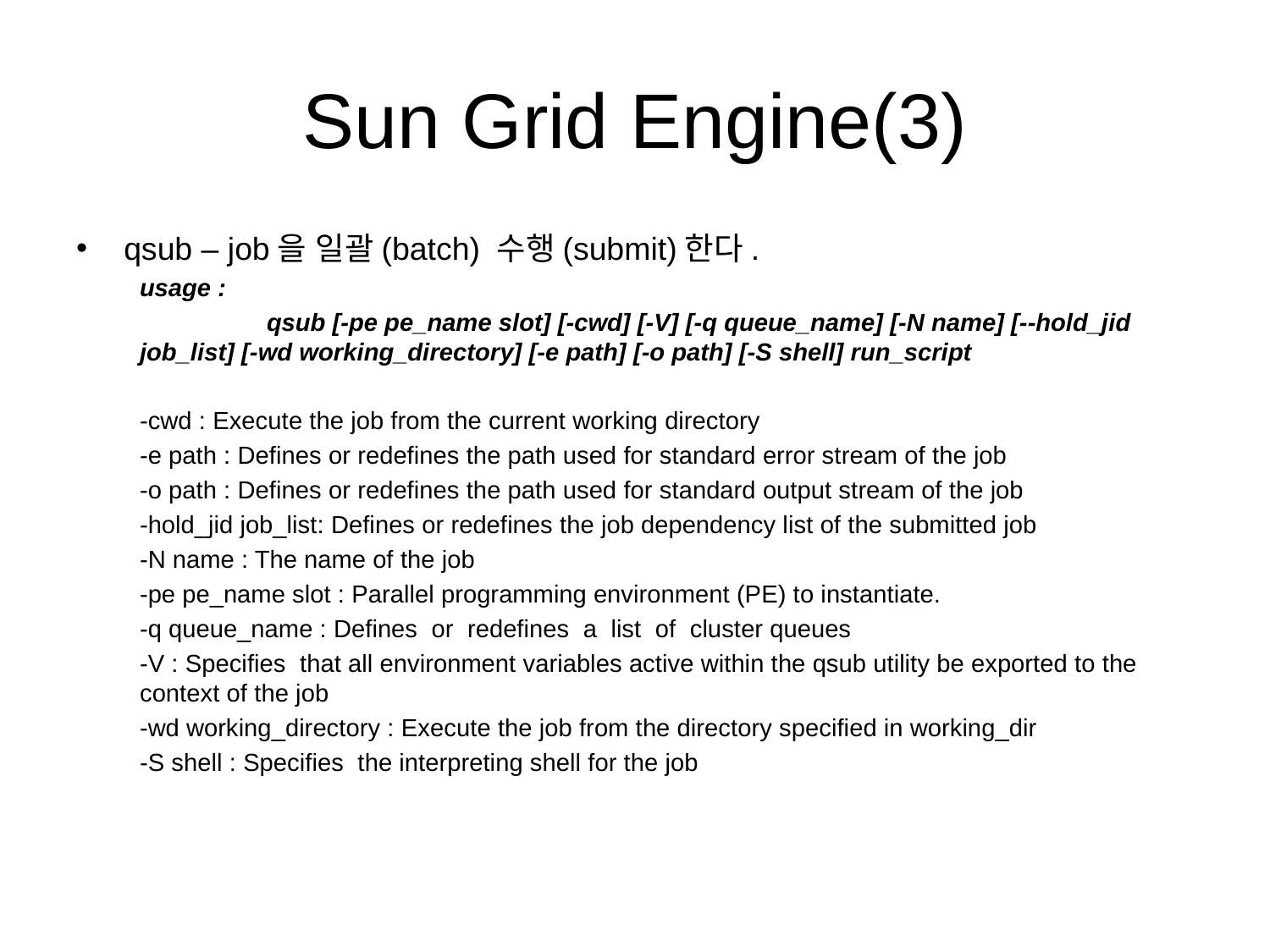

# Sun Grid Engine(3)
qsub – job을 일괄(batch) 수행(submit)한다.
usage :
	qsub [-pe pe_name slot] [-cwd] [-V] [-q queue_name] [-N name] [--hold_jid job_list] [-wd working_directory] [-e path] [-o path] [-S shell] run_script

-cwd : Execute the job from the current working directory
-e path : Defines or redefines the path used for standard error stream of the job
-o path : Defines or redefines the path used for standard output stream of the job
-hold_jid job_list: Defines or redefines the job dependency list of the submitted job
-N name : The name of the job
-pe pe_name slot : Parallel programming environment (PE) to instantiate.
-q queue_name : Defines  or  redefines  a  list  of  cluster queues
-V : Specifies  that all environment variables active within the qsub utility be exported to the context of the job
-wd working_directory : Execute the job from the directory specified in working_dir
-S shell : Specifies  the interpreting shell for the job